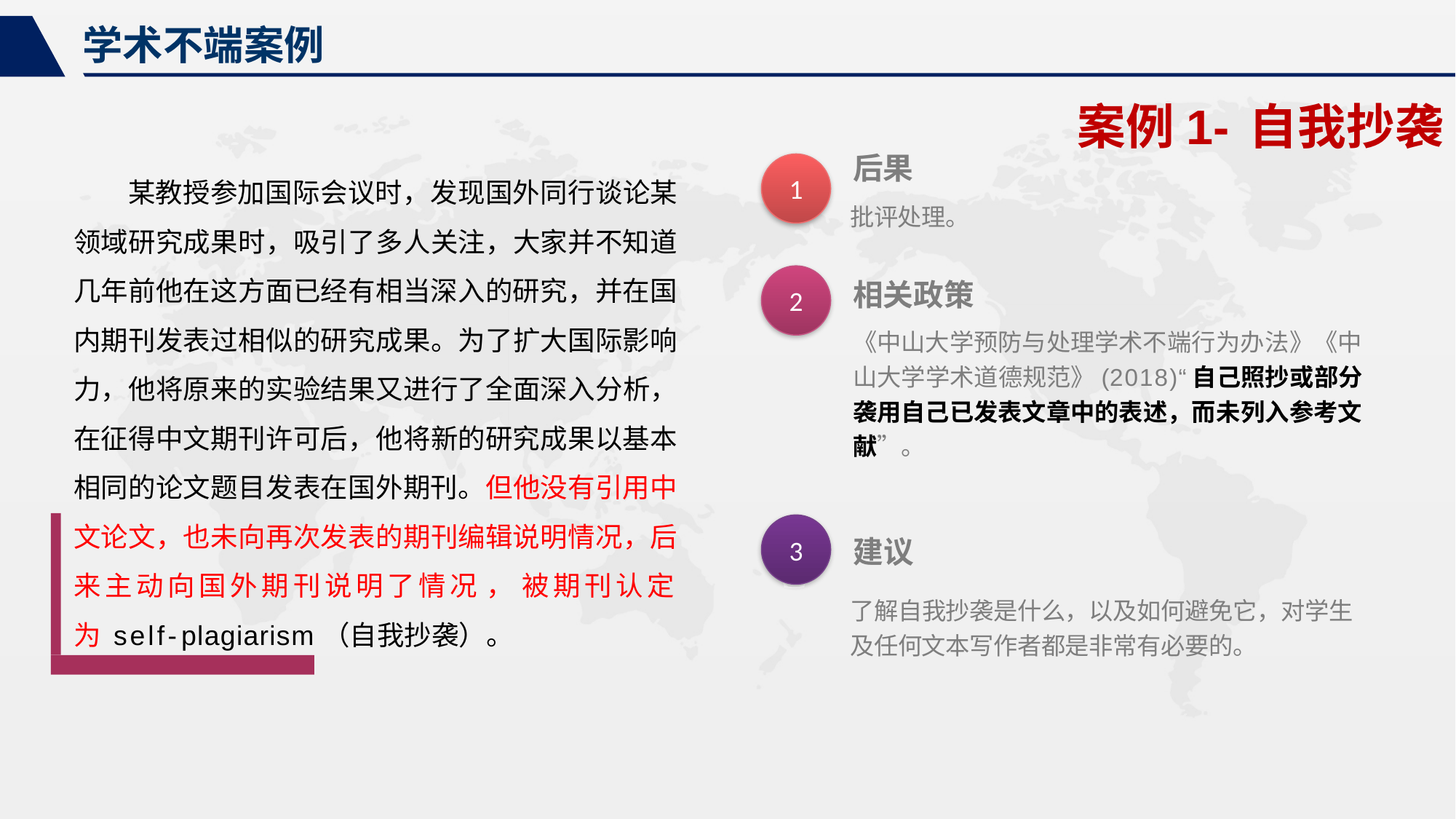

学术不端案例

案例1-自我抄袭
后果

批评处理。

相关政策

《中山大学预防与处理学术不端行为办法》《中 山大学学术道德规范》(2018)“自己照抄或部分袭用自己已发表文章中的表述，而未列入参考文献”。
1
某教授参加国际会议时，发现国外同行谈论某 领域研究成果时，吸引了多人关注，大家并不知道 几年前他在这方面已经有相当深入的研究，并在国 内期刊发表过相似的研究成果。为了扩大国际影响 力，他将原来的实验结果又进行了全面深入分析， 在征得中文期刊许可后，他将新的研究成果以基本 相同的论文题目发表在国外期刊。但他没有引用中 文论文，也未向再次发表的期刊编辑说明情况，后 来主动向国外期刊说明了情况 ， 被期刊认定为 self-plagiarism（自我抄袭）。
2

3
建议

了解自我抄袭是什么，以及如何避免它，对学生 及任何文本写作者都是非常有必要的。